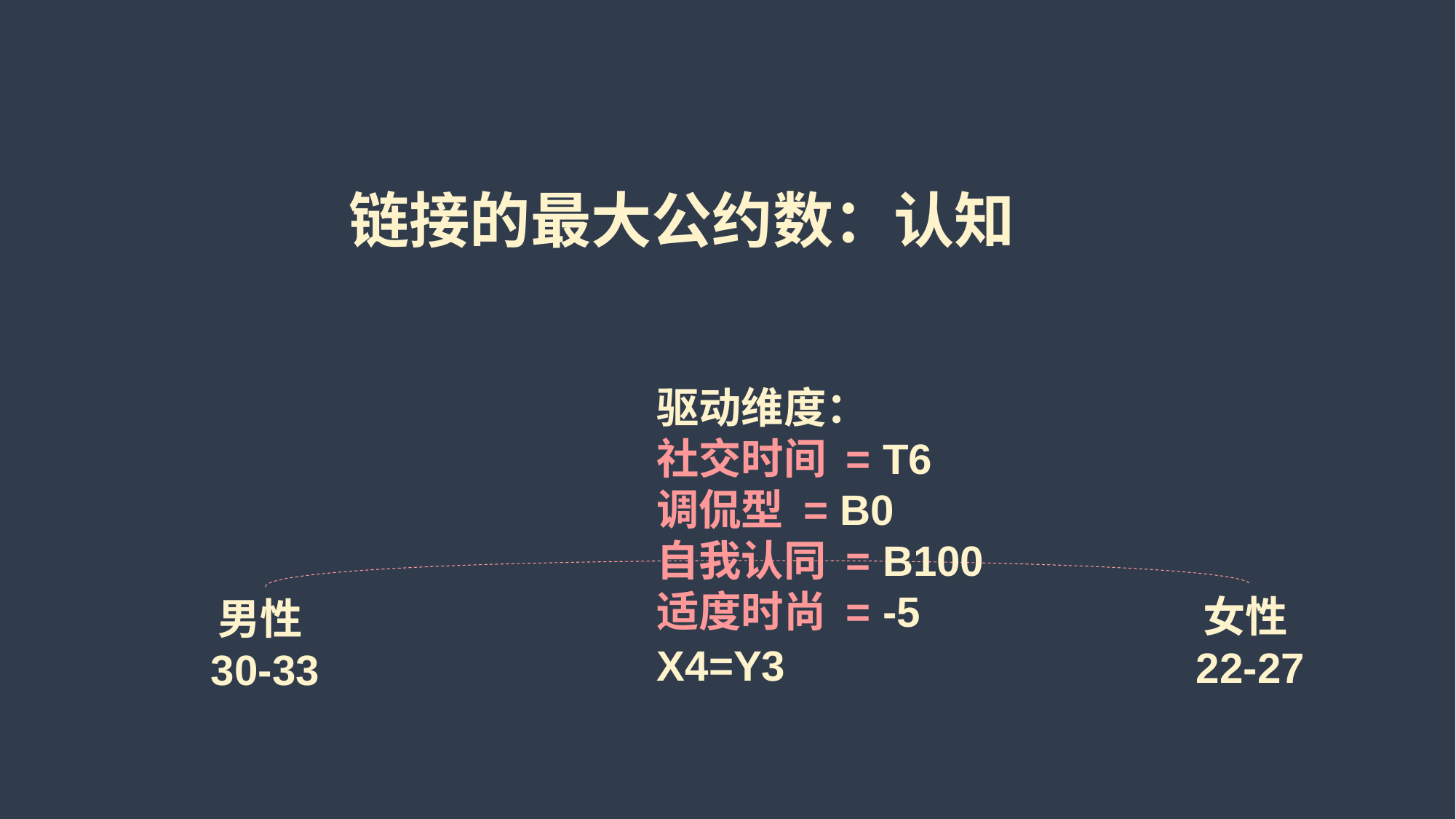

链接的最大公约数：认知
驱动维度：
社交时间 = T6
调侃型 = B0
自我认同 = B100
适度时尚 = -5
女性22-27
男性30-33
X4=Y3